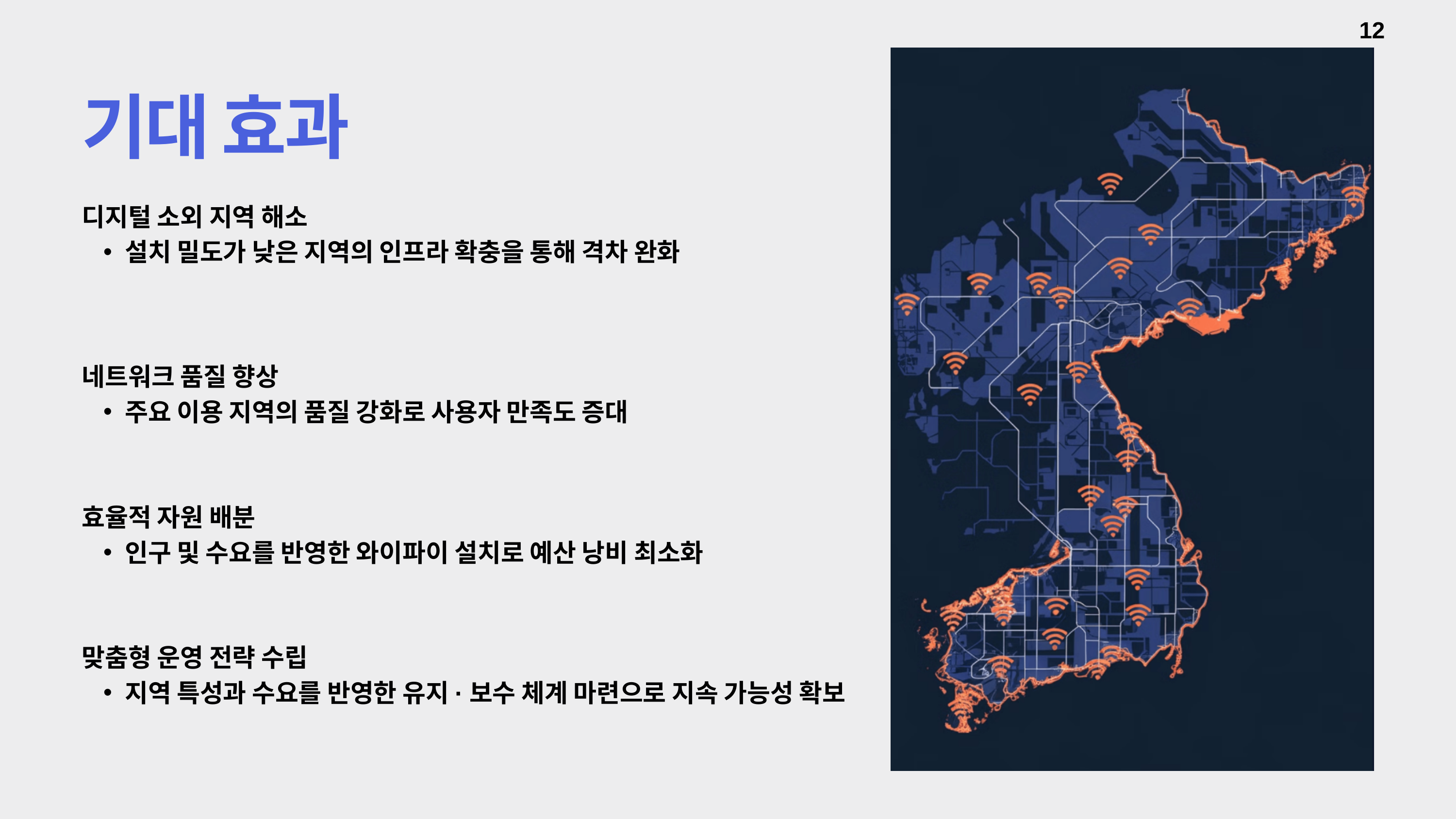

12

기대 효과
디지털 소외 지역 해소
설치 밀도가 낮은 지역의 인프라 확충을 통해 격차 완화
네트워크 품질 향상
주요 이용 지역의 품질 강화로 사용자 만족도 증대
효율적 자원 배분
인구 및 수요를 반영한 와이파이 설치로 예산 낭비 최소화
맞춤형 운영 전략 수립
지역 특성과 수요를 반영한 유지·보수 체계 마련으로 지속 가능성 확보